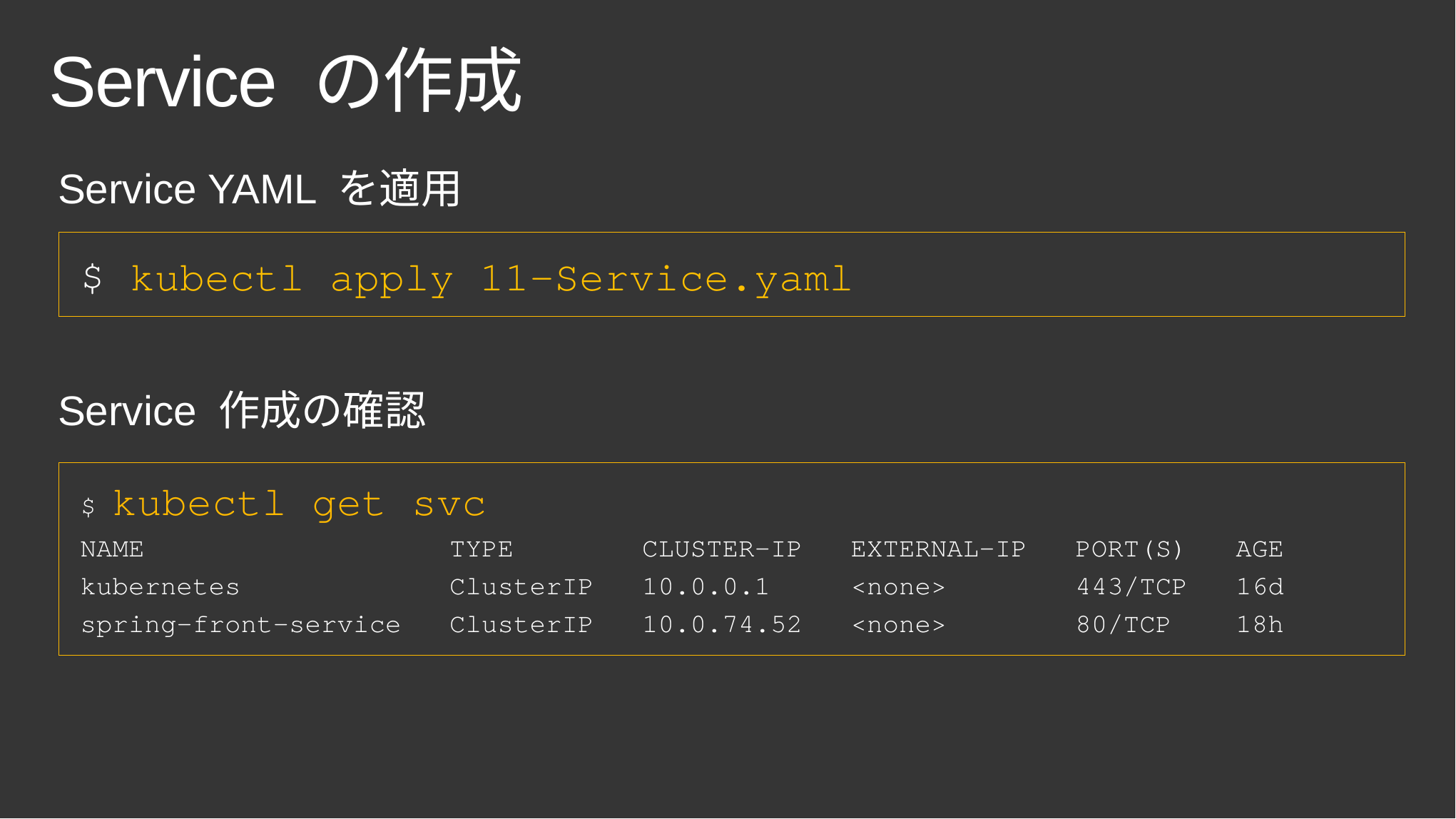

# Service の作成
Service YAML を適用
$ kubectl apply 11-Service.yaml
Service 作成の確認
$ kubectl get svc
NAME                   TYPE        CLUSTER-IP   EXTERNAL-IP   PORT(S)   AGE
kubernetes             ClusterIP   10.0.0.1     <none>        443/TCP   16d
spring-front-service   ClusterIP   10.0.74.52   <none>        80/TCP    18h